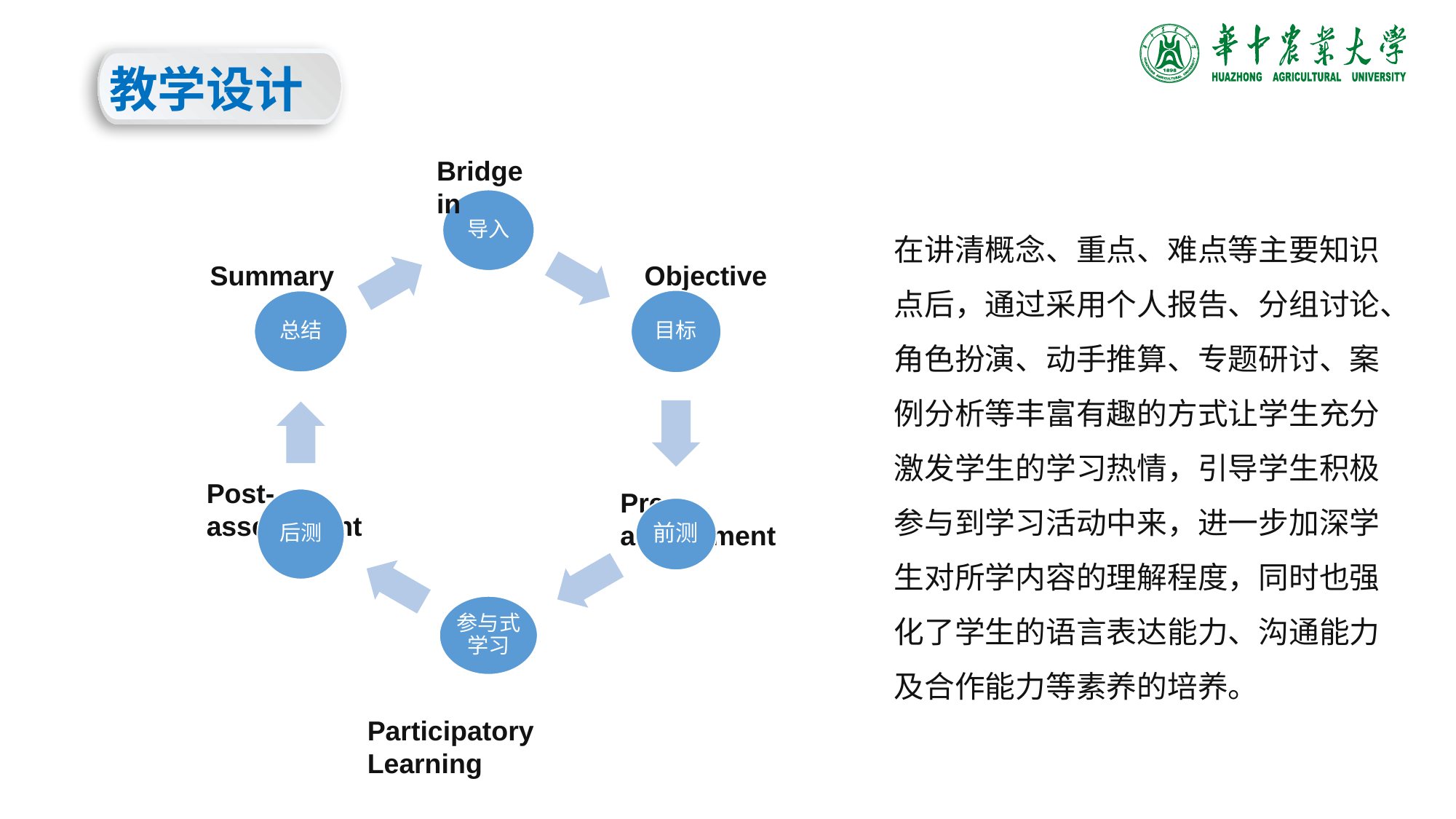

教学设计
导入

目标

前测

参与式学习

后测

总结

Bridge in
Summary
Objective
Post-assessment
Pre-assessment
Participatory Learning
在讲清概念、重点、难点等主要知识点后，通过采用个人报告、分组讨论、角色扮演、动手推算、专题研讨、案例分析等丰富有趣的方式让学生充分激发学生的学习热情，引导学生积极参与到学习活动中来，进一步加深学生对所学内容的理解程度，同时也强化了学生的语言表达能力、沟通能力及合作能力等素养的培养。